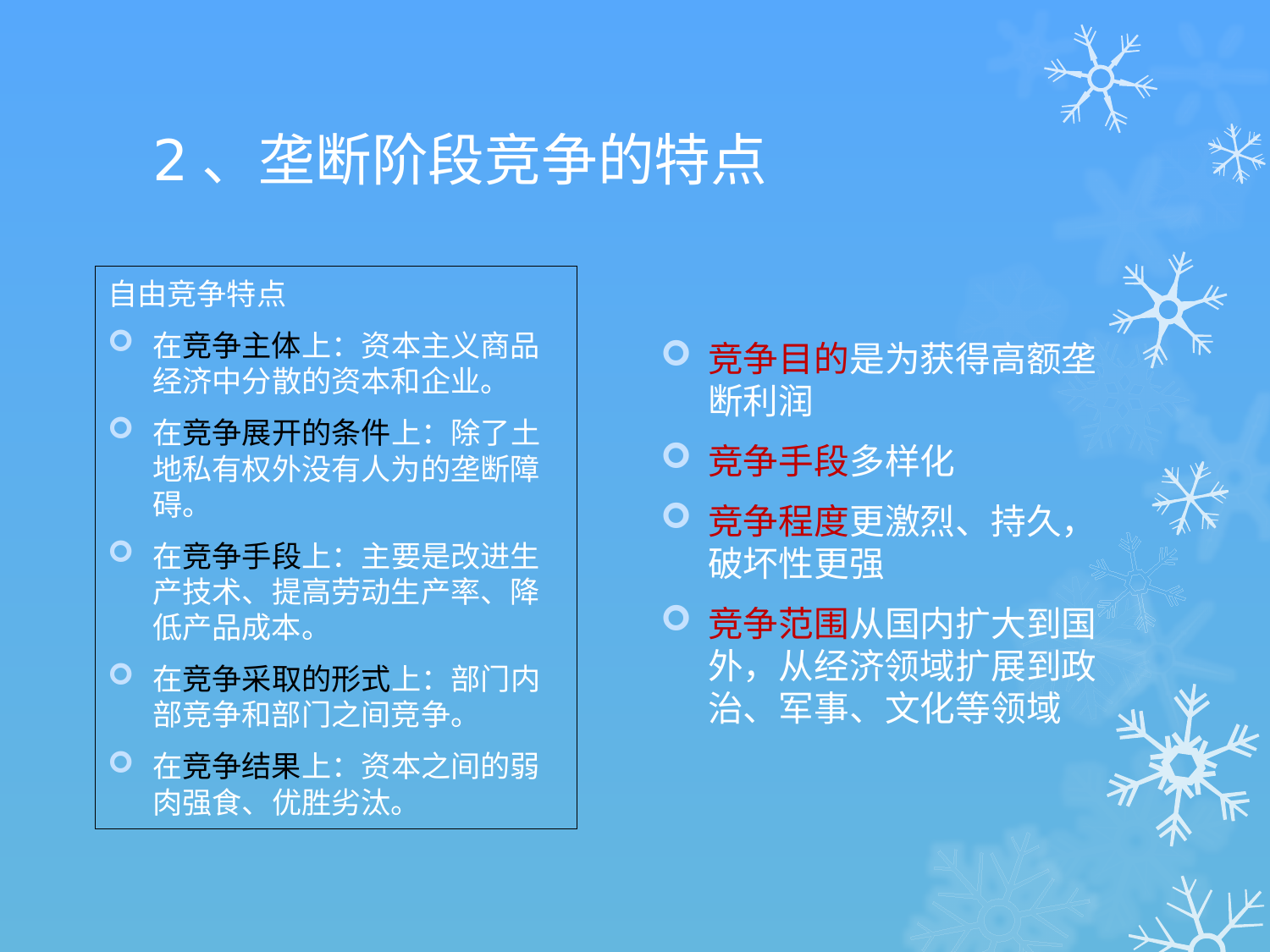

# 2、垄断阶段竞争的特点
竞争目的是为获得高额垄断利润
竞争手段多样化
竞争程度更激烈、持久，破坏性更强
竞争范围从国内扩大到国外，从经济领域扩展到政治、军事、文化等领域
自由竞争特点
在竞争主体上：资本主义商品经济中分散的资本和企业。
在竞争展开的条件上：除了土地私有权外没有人为的垄断障碍。
在竞争手段上：主要是改进生产技术、提高劳动生产率、降低产品成本。
在竞争采取的形式上：部门内部竞争和部门之间竞争。
在竞争结果上：资本之间的弱肉强食、优胜劣汰。